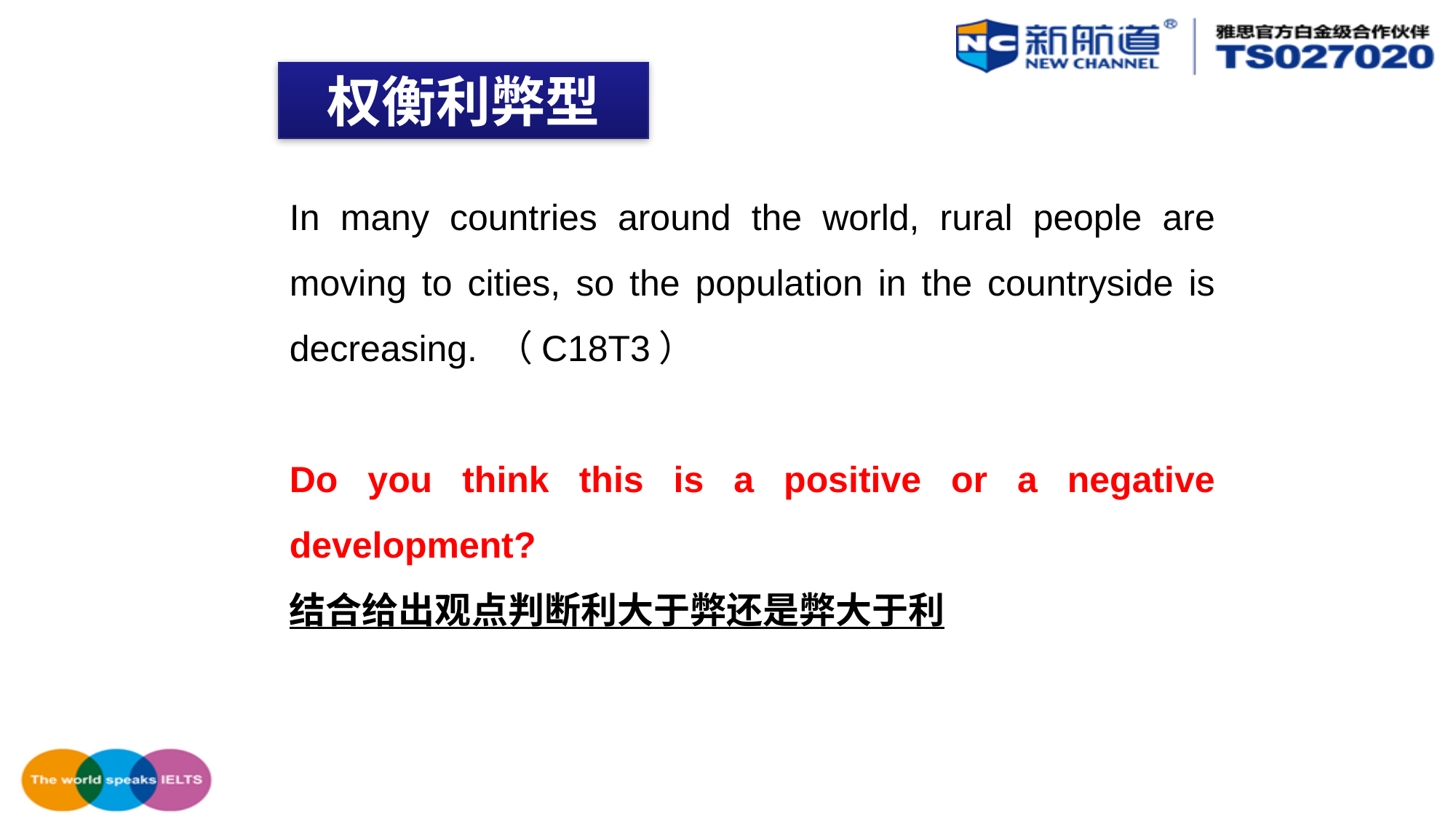

权衡利弊型
In many countries around the world, rural people are moving to cities, so the population in the countryside is decreasing. （C18T3）

Do you think this is a positive or a negative development?
结合给出观点判断利大于弊还是弊大于利